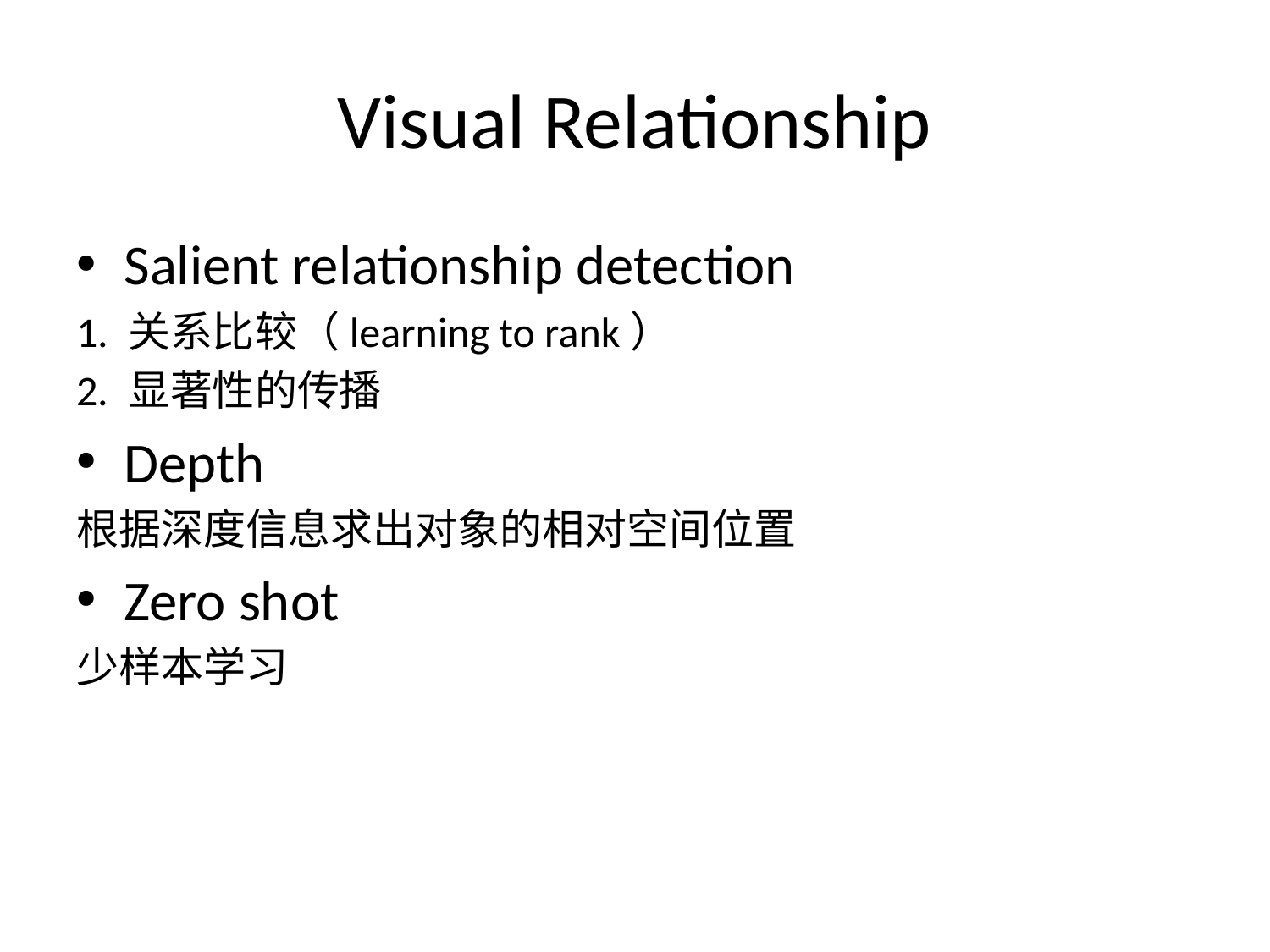

# Visual Relationship
Salient relationship detection
1. 关系比较（learning to rank）
2. 显著性的传播
Depth
根据深度信息求出对象的相对空间位置
Zero shot
少样本学习